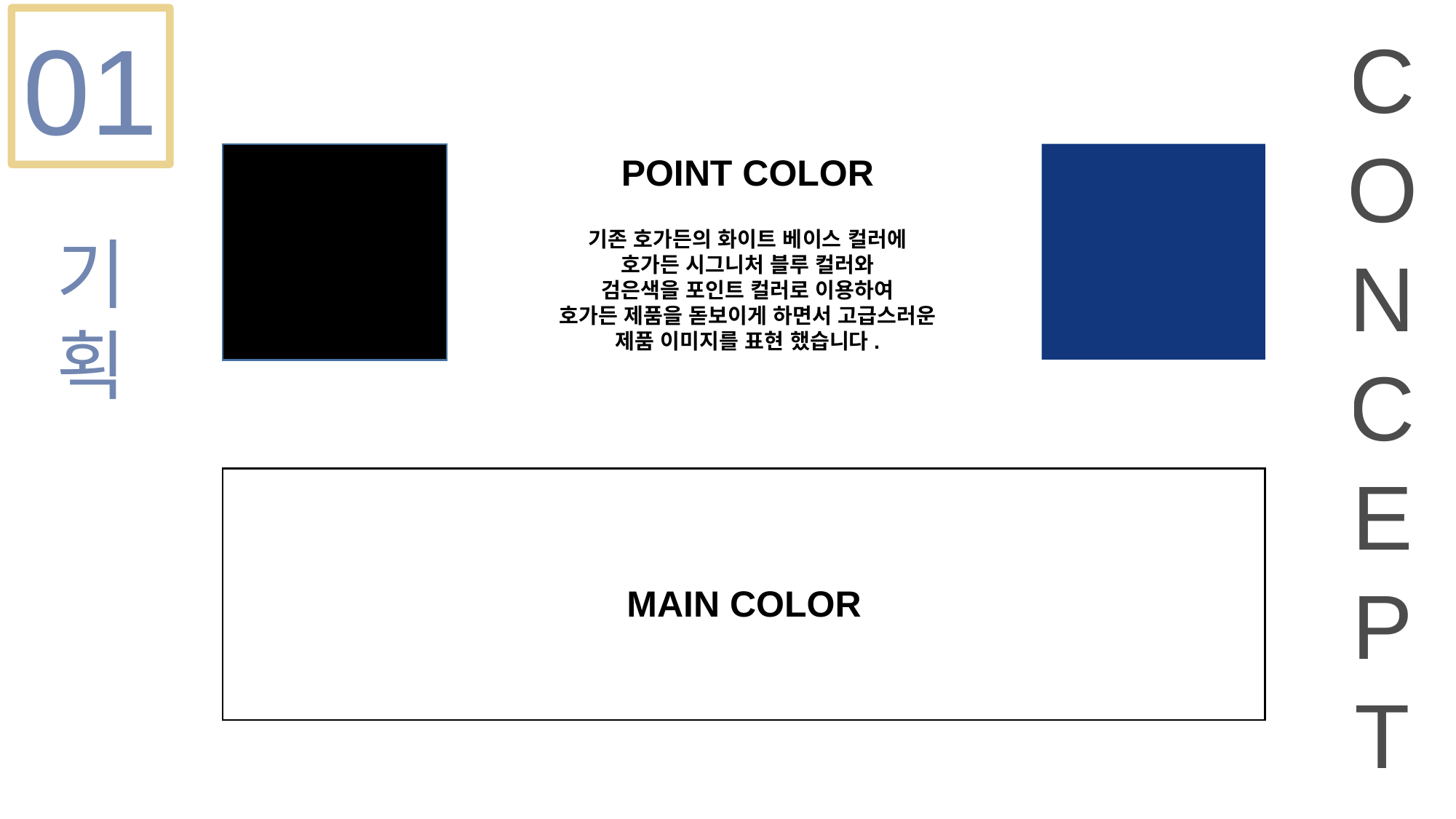

01
CONCEPT

POINT COLOR

기존 호가든의 화이트 베이스 컬러에
호가든 시그니처 블루 컬러와
검은색을 포인트 컬러로 이용하여
호가든 제품을 돋보이게 하면서 고급스러운
제품 이미지를 표현 했습니다.

기획

MAIN COLOR